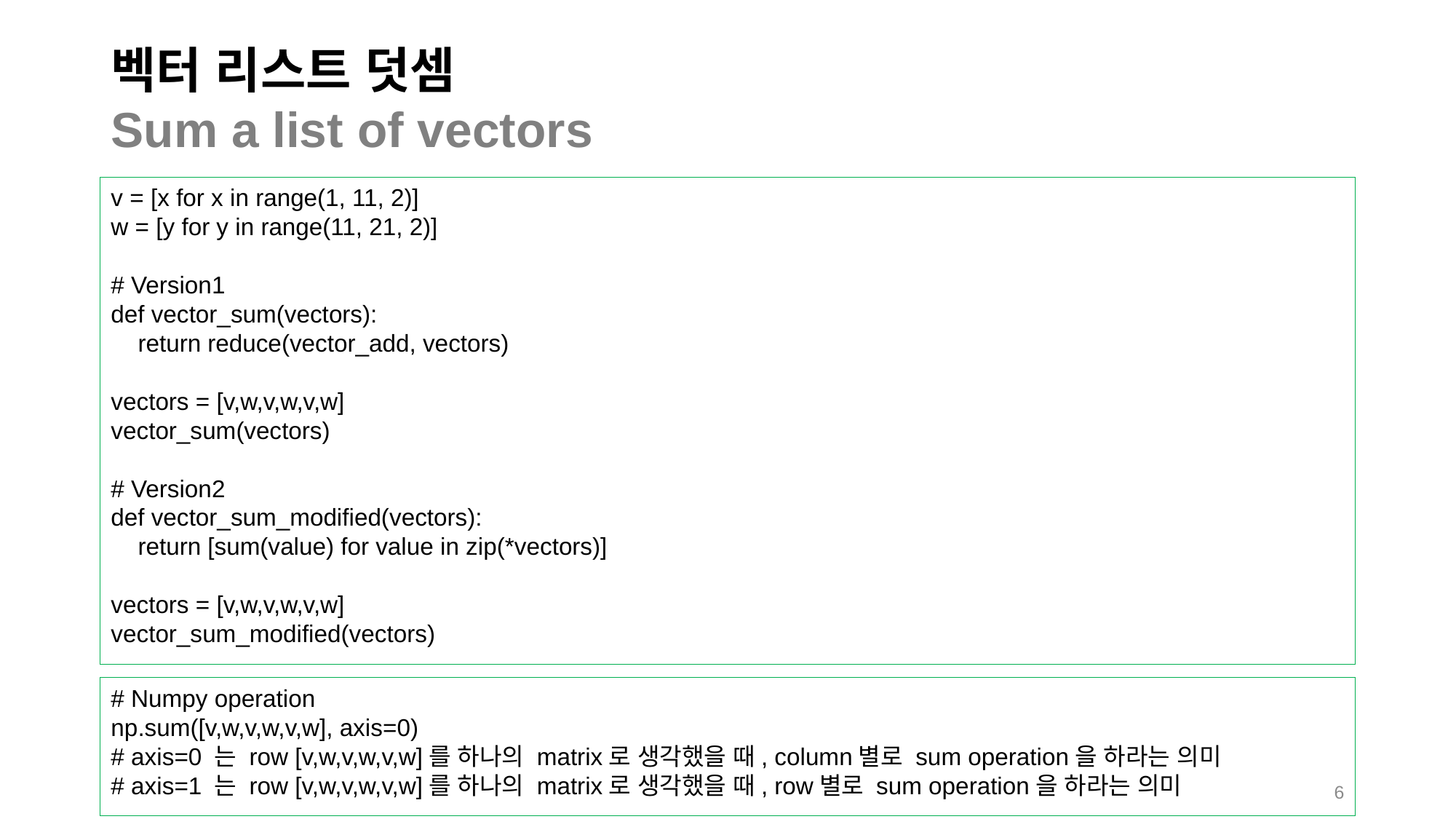

# 벡터 리스트 덧셈 Sum a list of vectors
v = [x for x in range(1, 11, 2)]
w = [y for y in range(11, 21, 2)]

# Version1
def vector_sum(vectors):
    return reduce(vector_add, vectors)

vectors = [v,w,v,w,v,w]
vector_sum(vectors)

# Version2
def vector_sum_modified(vectors):
    return [sum(value) for value in zip(*vectors)]

vectors = [v,w,v,w,v,w]
vector_sum_modified(vectors)
# Numpy operation
np.sum([v,w,v,w,v,w], axis=0)
# axis=0 는 row [v,w,v,w,v,w]를 하나의 matrix로 생각했을 때, column별로 sum operation을 하라는 의미
# axis=1 는 row [v,w,v,w,v,w]를 하나의 matrix로 생각했을 때, row별로 sum operation을 하라는 의미
6